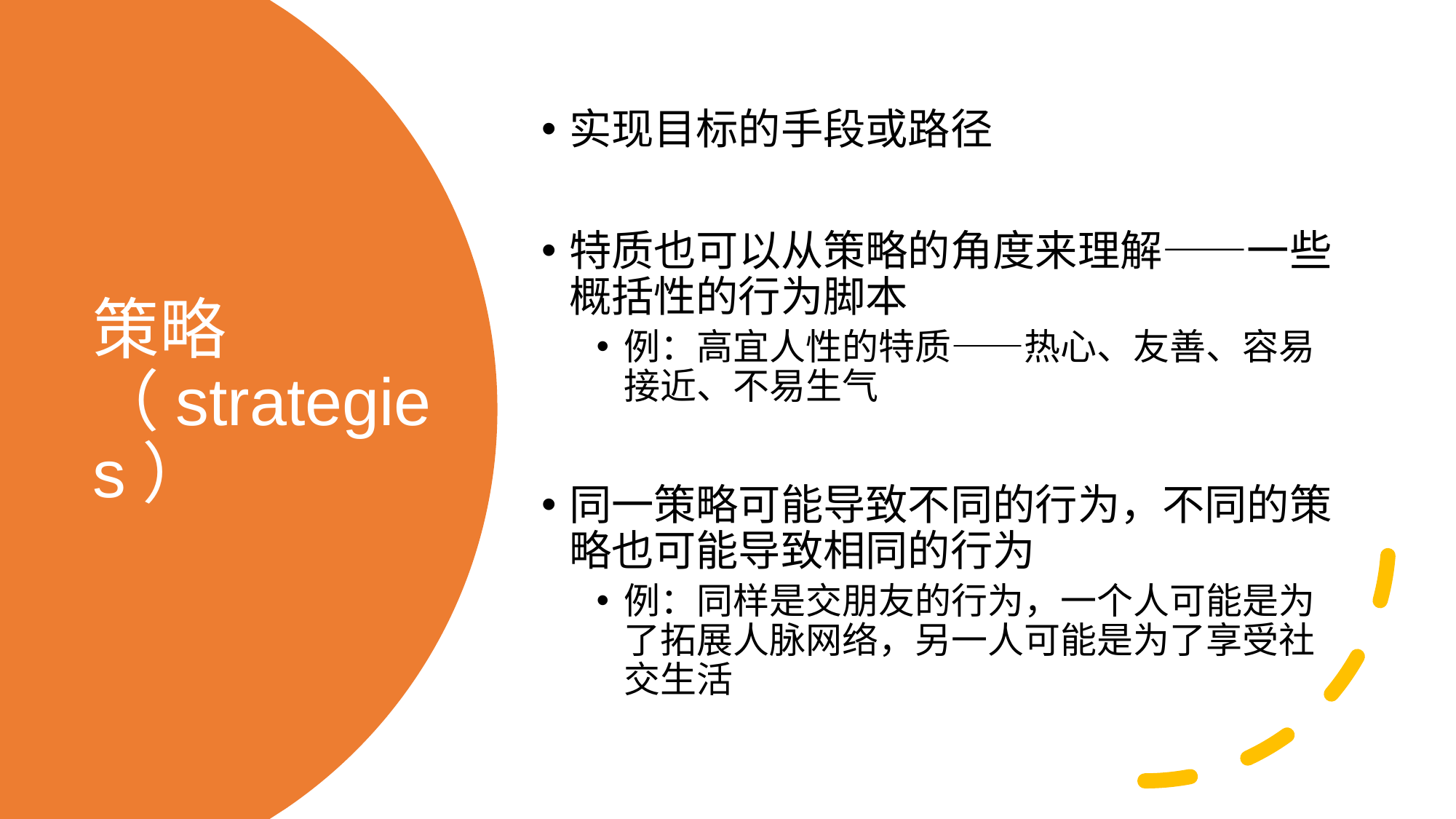

实现目标的手段或路径

特质也可以从策略的角度来理解——一些概括性的行为脚本
例：高宜人性的特质——热心、友善、容易接近、不易生气

同一策略可能导致不同的行为，不同的策略也可能导致相同的行为
例：同样是交朋友的行为，一个人可能是为了拓展人脉网络，另一人可能是为了享受社交生活
# 策略（strategies）